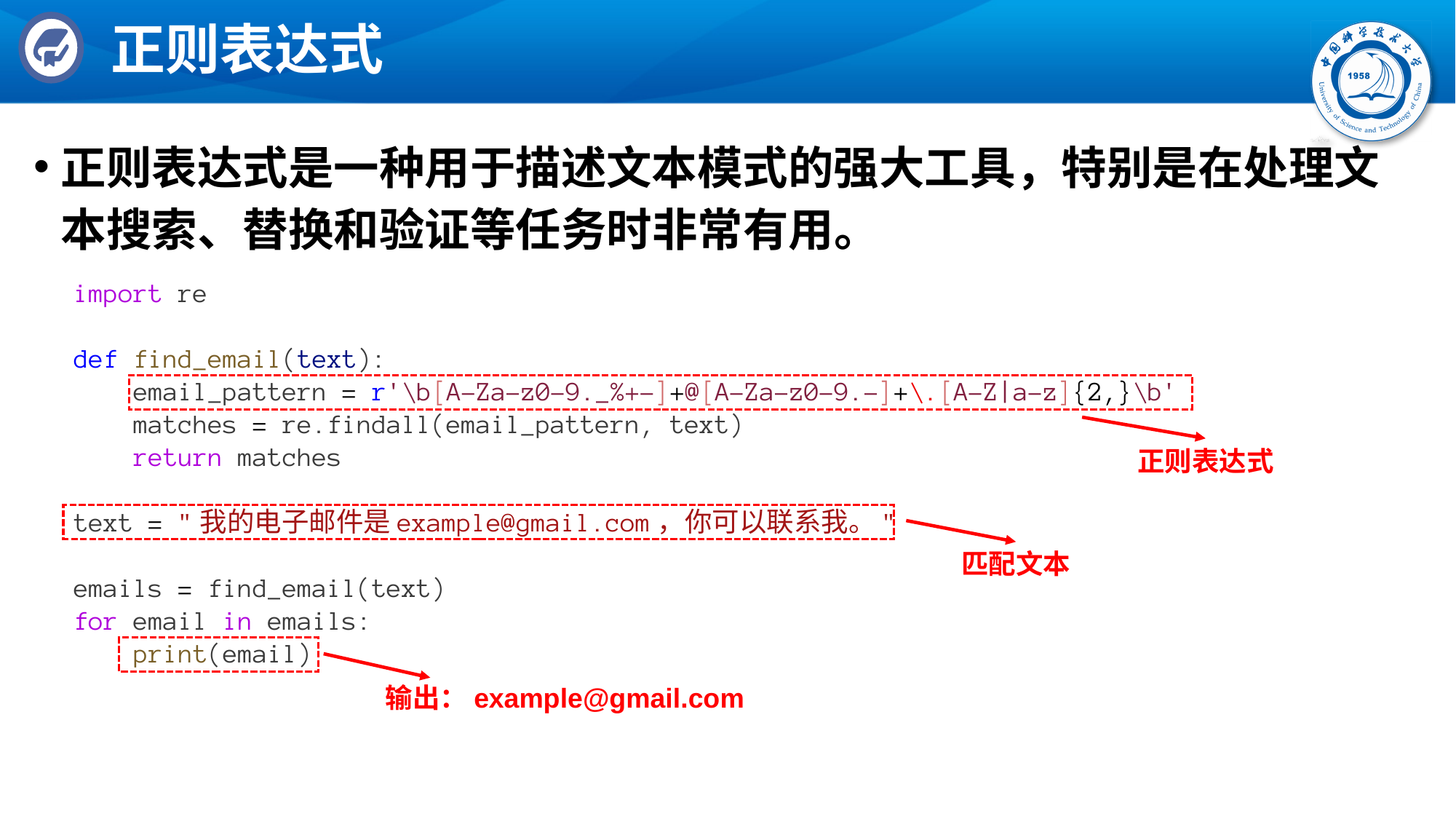

# 正则表达式
正则表达式是一种用于描述文本模式的强大工具，特别是在处理文本搜索、替换和验证等任务时非常有用。

import re

def find_email(text):
    email_pattern = r'\b[A-Za-z0-9._%+-]+@[A-Za-z0-9.-]+\.[A-Z|a-z]{2,}\b'
    matches = re.findall(email_pattern, text)
    return matches

text = "我的电子邮件是example@gmail.com，你可以联系我。"

emails = find_email(text)
for email in emails:
    print(email)

正则表达式

匹配文本

输出：example@gmail.com